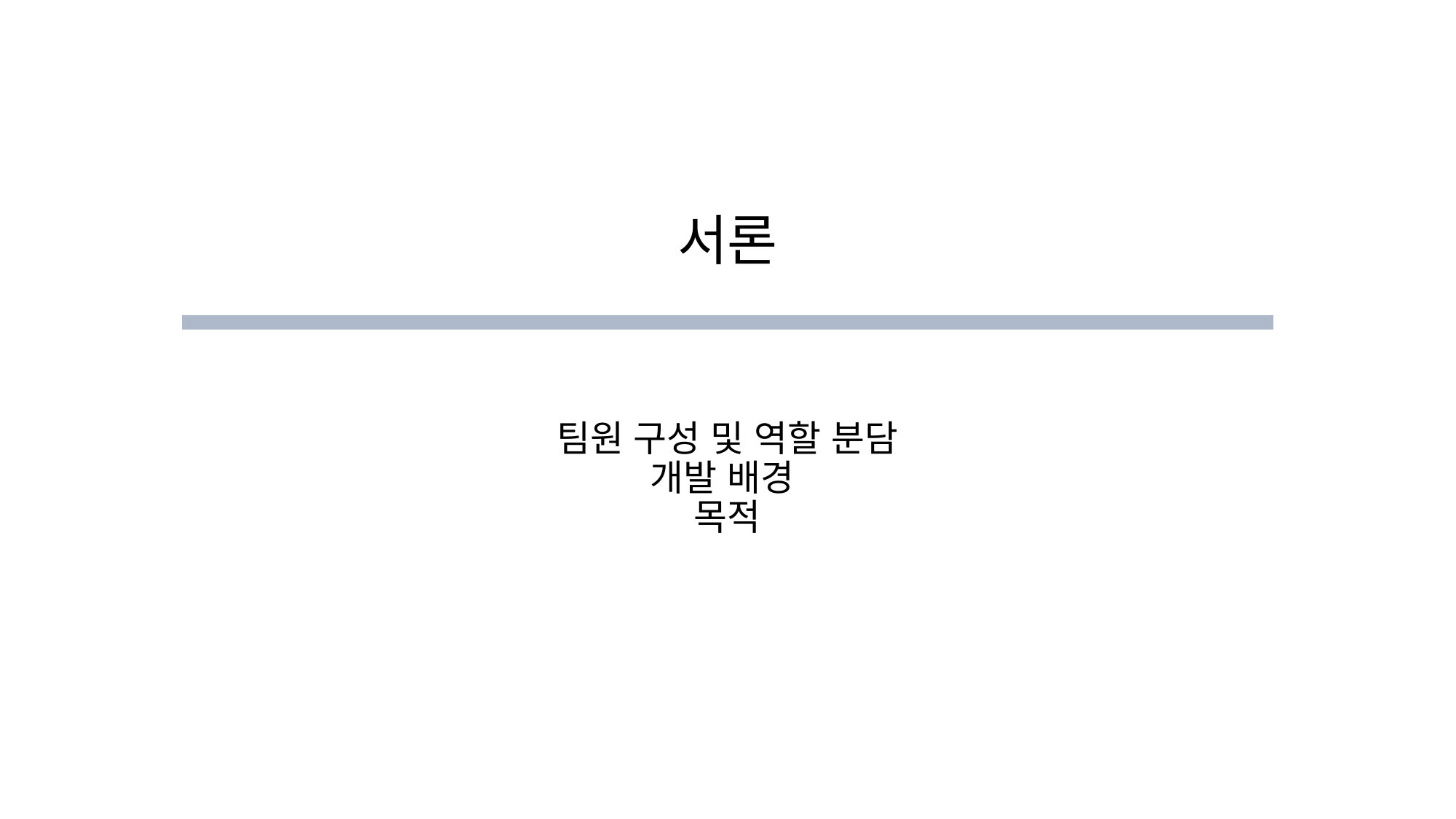

# 서론
팀원 구성 및 역할 분담
개발 배경
목적